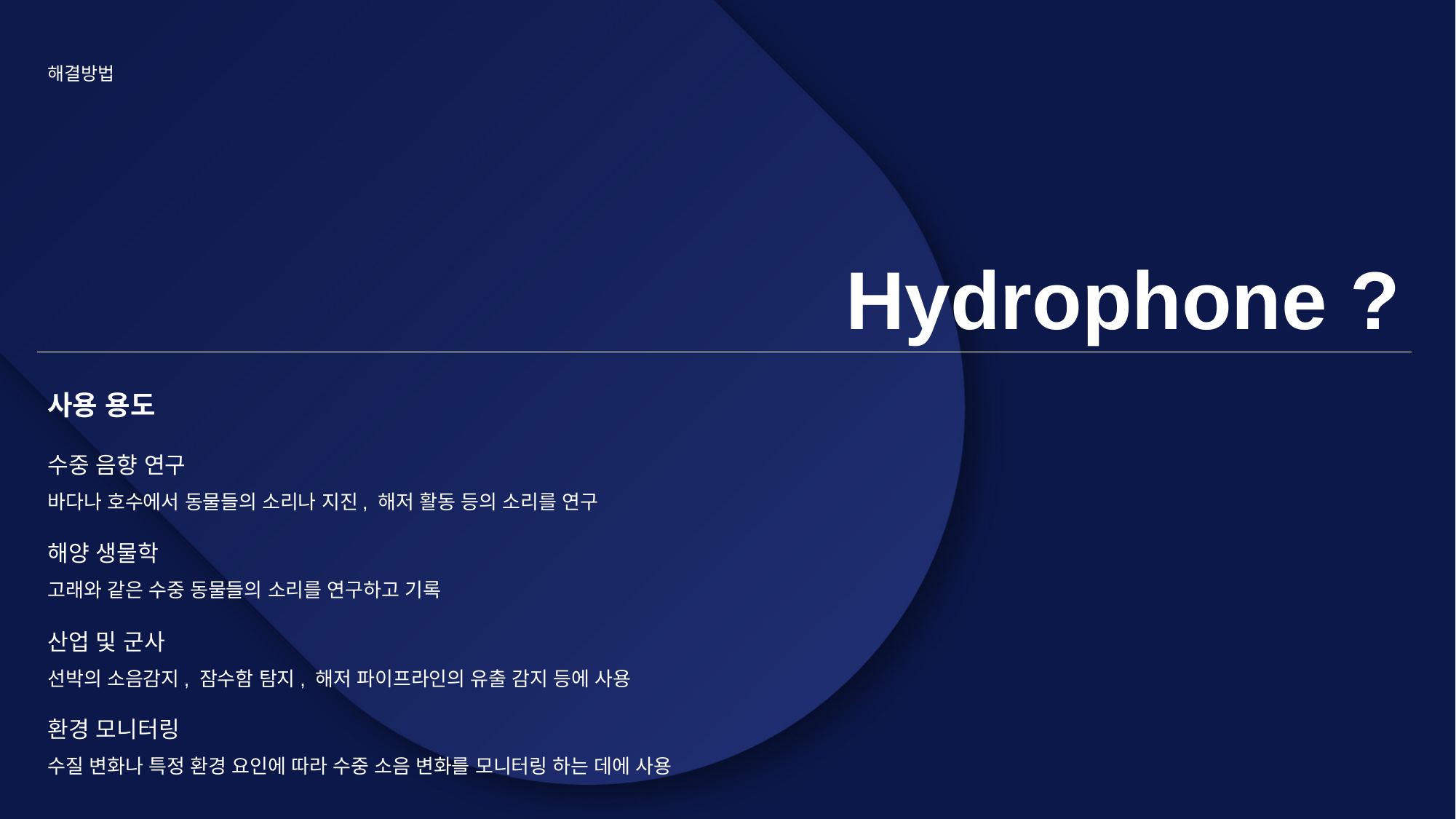

해결방법
Hydrophone ?
사용 용도
수중 음향 연구
바다나 호수에서 동물들의 소리나 지진, 해저 활동 등의 소리를 연구
해양 생물학
고래와 같은 수중 동물들의 소리를 연구하고 기록
산업 및 군사
선박의 소음감지, 잠수함 탐지, 해저 파이프라인의 유출 감지 등에 사용
환경 모니터링
수질 변화나 특정 환경 요인에 따라 수중 소음 변화를 모니터링 하는 데에 사용